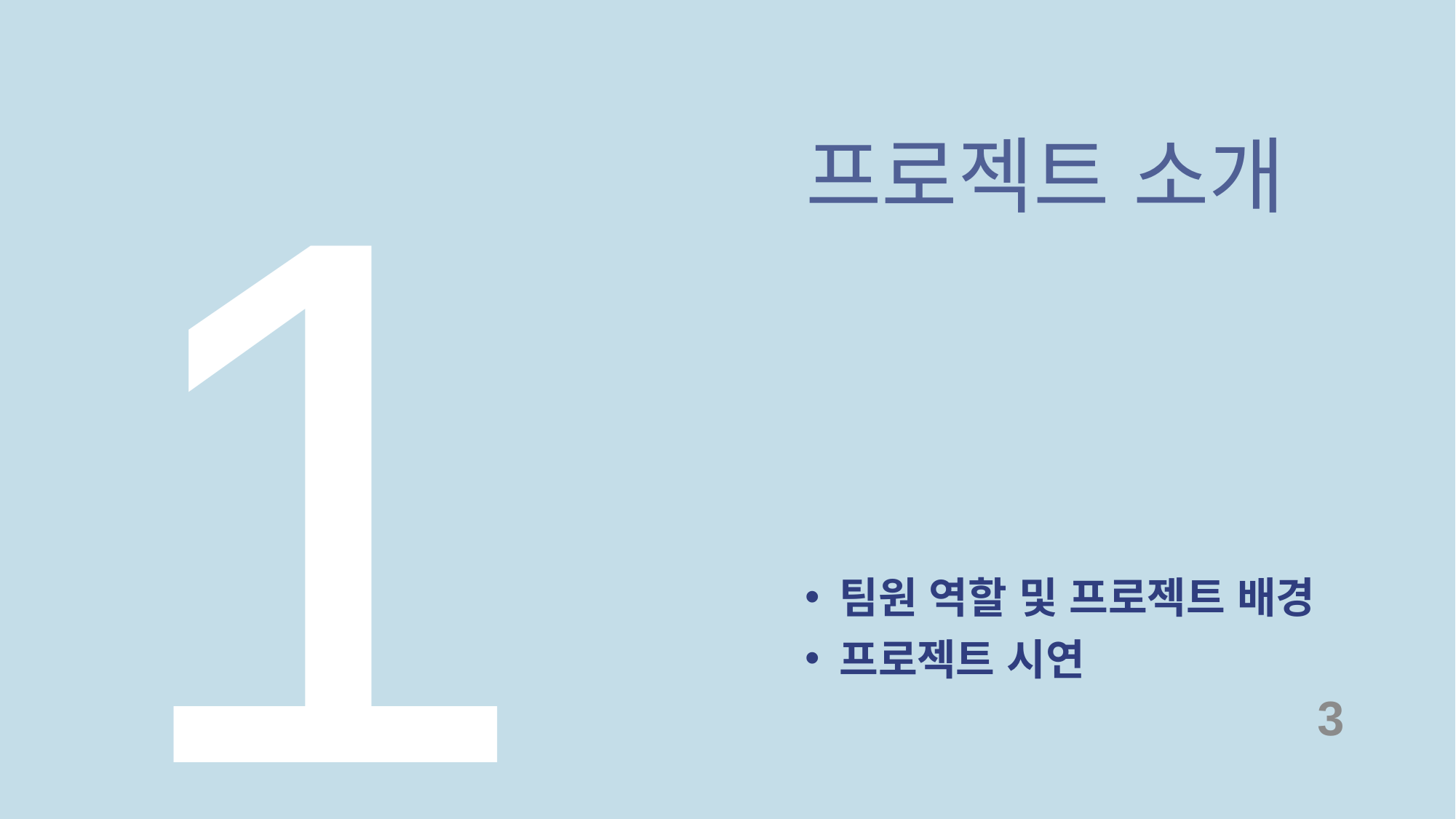

1
프로젝트 소개
팀원 역할 및 프로젝트 배경
프로젝트 시연
3